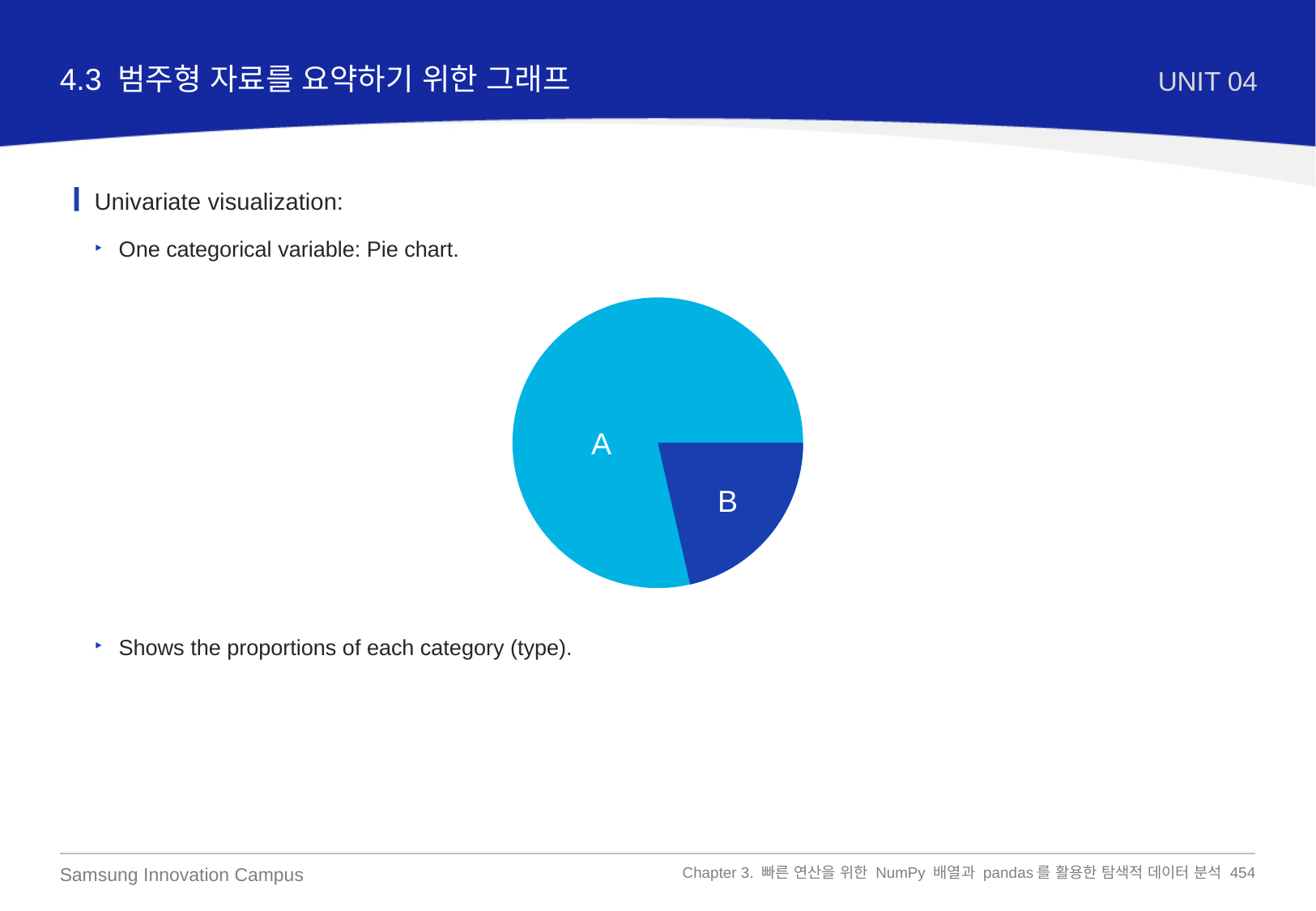

4.3 범주형 자료를 요약하기 위한 그래프
UNIT 04
Univariate visualization:

One categorical variable: Pie chart.

A
B
Shows the proportions of each category (type).